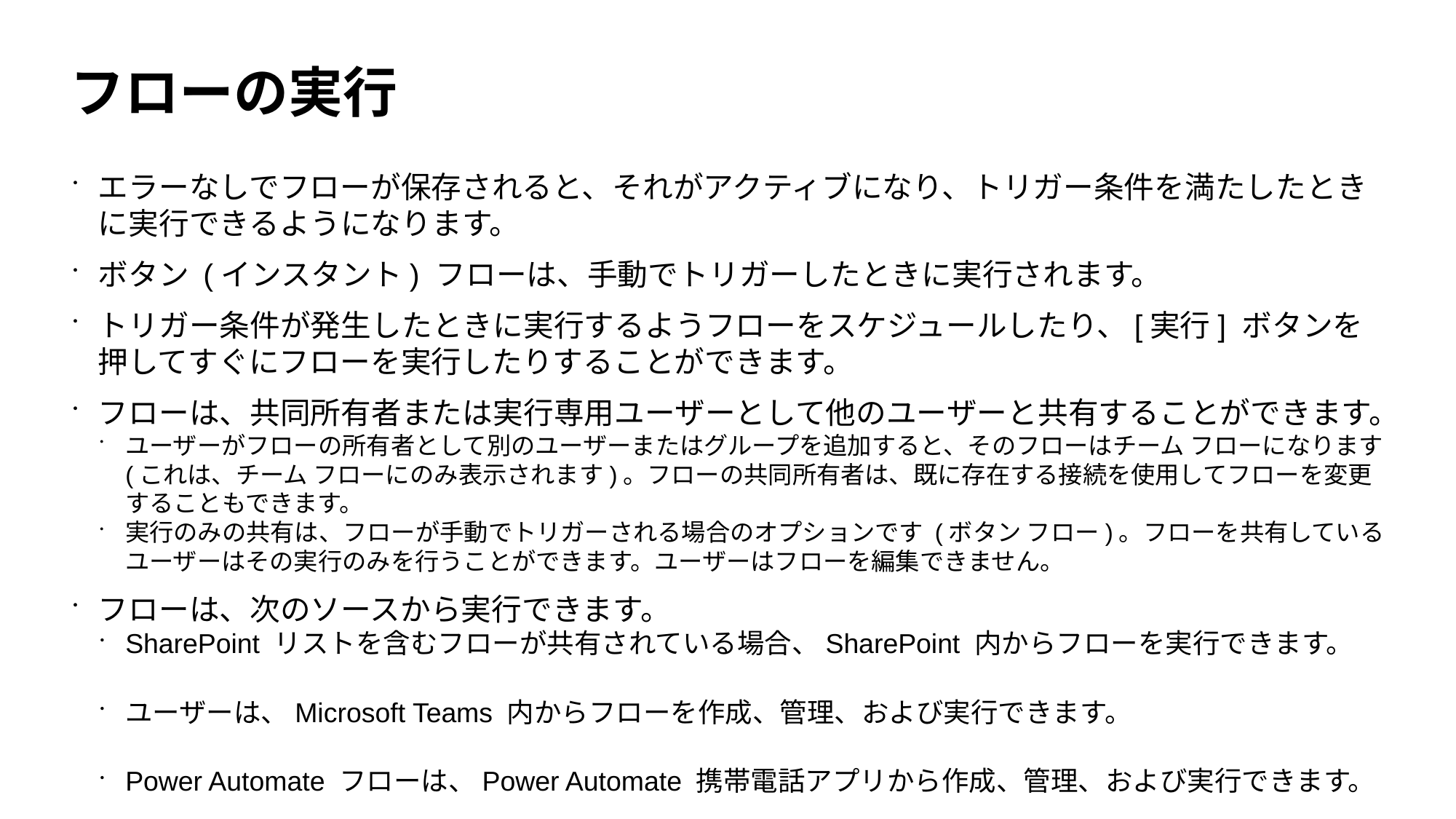

# フローの実行
エラーなしでフローが保存されると、それがアクティブになり、トリガー条件を満たしたときに実行できるようになります。

ボタン (インスタント) フローは、手動でトリガーしたときに実行されます。

トリガー条件が発生したときに実行するようフローをスケジュールしたり、[実行] ボタンを押してすぐにフローを実行したりすることができます。

フローは、共同所有者または実行専用ユーザーとして他のユーザーと共有することができます。
ユーザーがフローの所有者として別のユーザーまたはグループを追加すると、そのフローはチーム フローになります (これは、チーム フローにのみ表示されます)。フローの共同所有者は、既に存在する接続を使用してフローを変更することもできます。
実行のみの共有は、フローが手動でトリガーされる場合のオプションです (ボタン フロー)。フローを共有しているユーザーはその実行のみを行うことができます。ユーザーはフローを編集できません。

フローは、次のソースから実行できます。
SharePoint リストを含むフローが共有されている場合、SharePoint 内からフローを実行できます。

ユーザーは、Microsoft Teams 内からフローを作成、管理、および実行できます。

Power Automate フローは、Power Automate 携帯電話アプリから作成、管理、および実行できます。